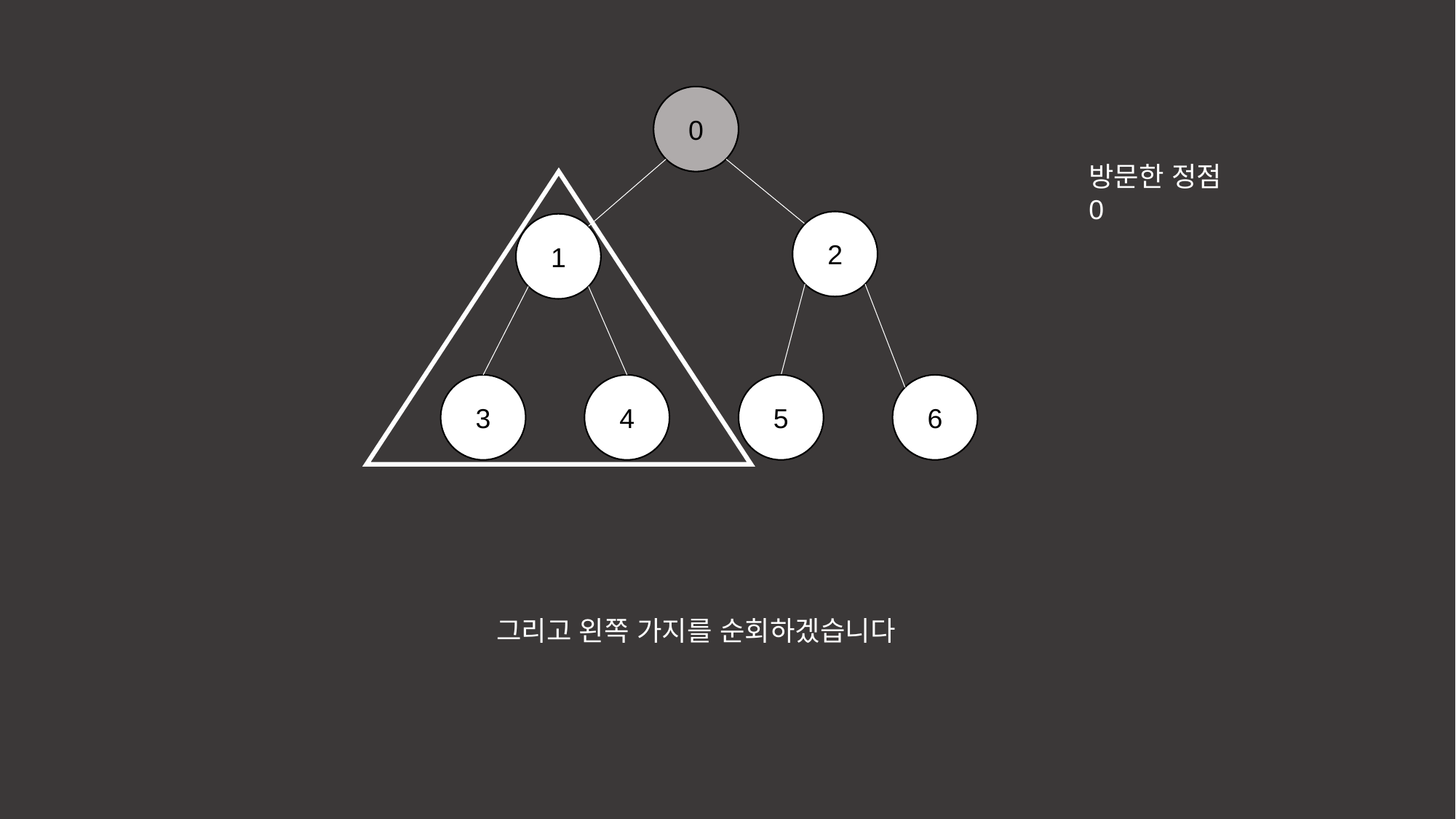

0
방문한 정점
0

2
1
3
4
5
6
그리고 왼쪽 가지를 순회하겠습니다